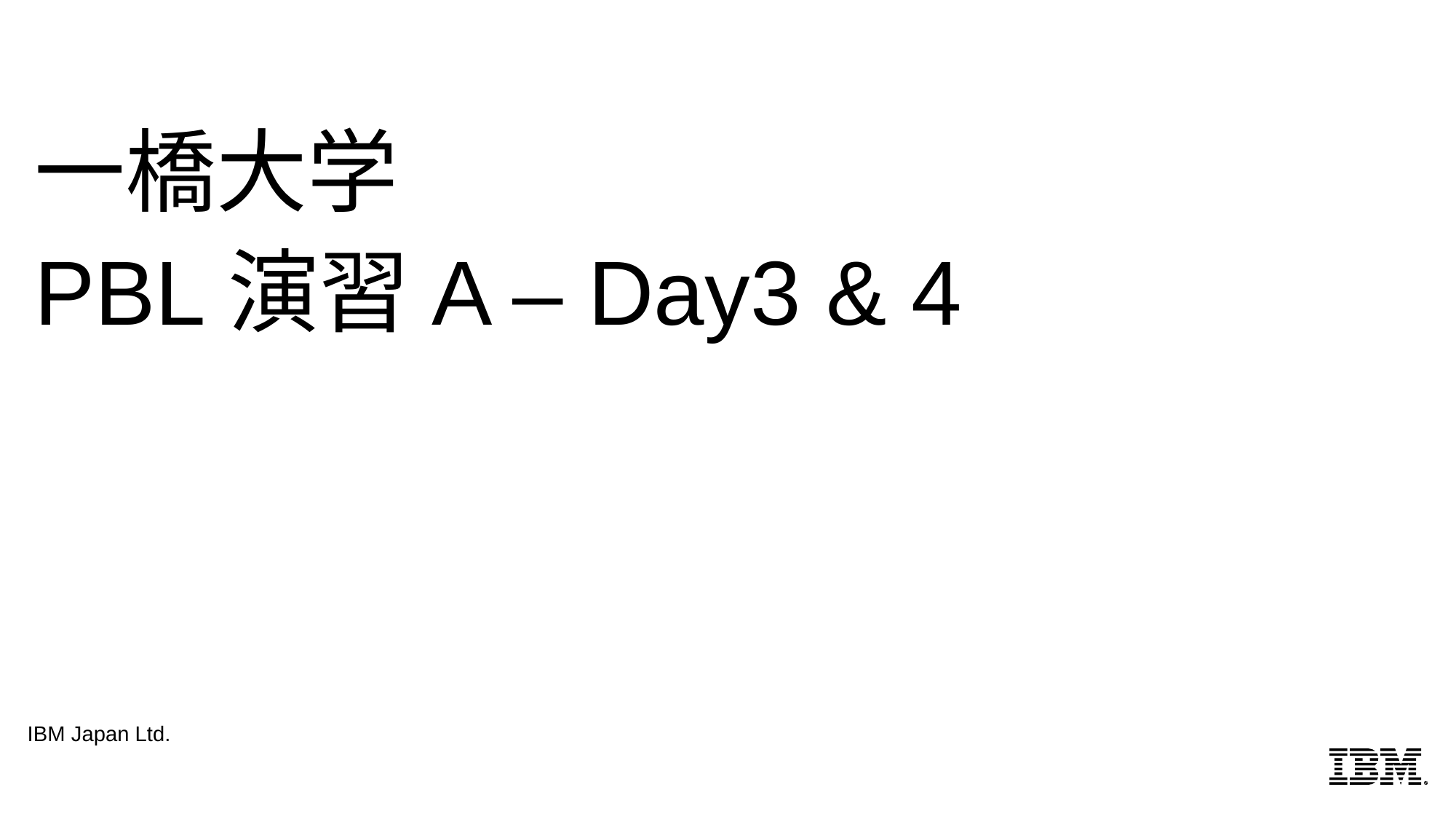

# 一橋大学 PBL演習A – Day3 & 4
IBM Japan Ltd.